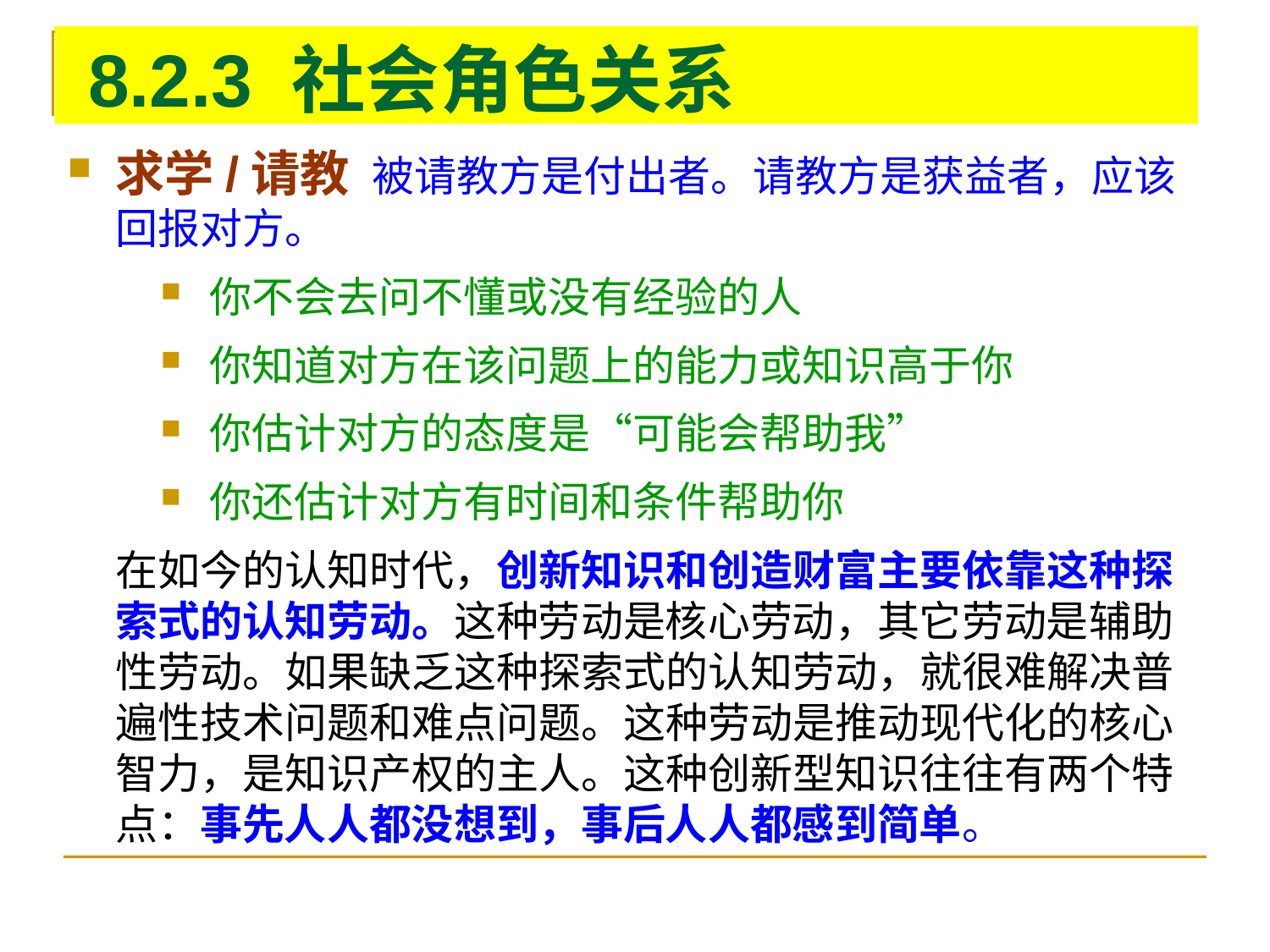

# 8.2.3 社会角色关系
求学/请教  被请教方是付出者。请教方是获益者，应该回报对方。
你不会去问不懂或没有经验的人
你知道对方在该问题上的能力或知识高于你
你估计对方的态度是“可能会帮助我”
你还估计对方有时间和条件帮助你
    在如今的认知时代，创新知识和创造财富主要依靠这种探索式的认知劳动。这种劳动是核心劳动，其它劳动是辅助性劳动。如果缺乏这种探索式的认知劳动，就很难解决普遍性技术问题和难点问题。这种劳动是推动现代化的核心智力，是知识产权的主人。这种创新型知识往往有两个特点：事先人人都没想到，事后人人都感到简单。

19